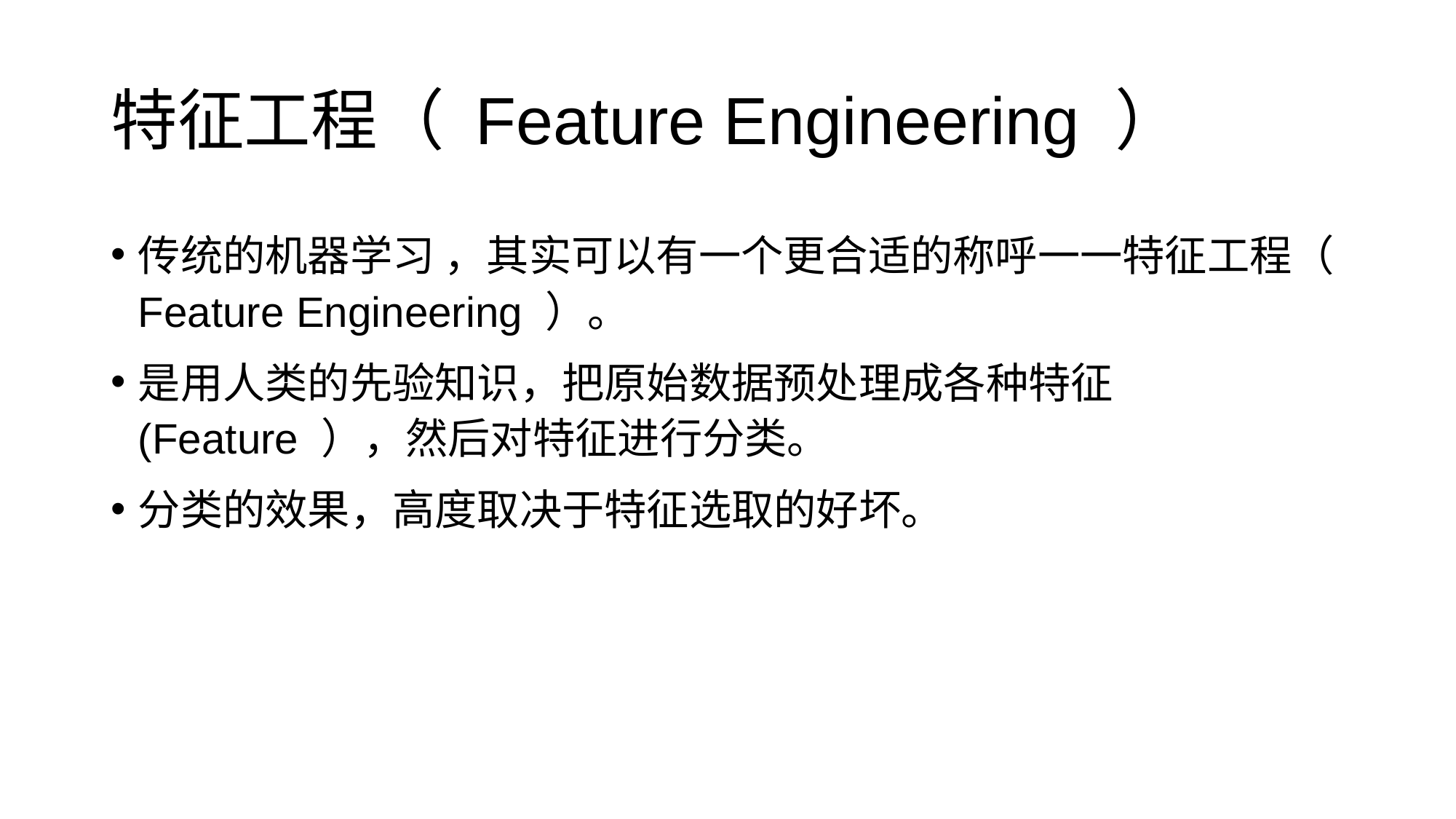

# 特征工程（ Feature Engineering ）
传统的机器学习 ，其实可以有一个更合适的称呼一一特征工程（ Feature Engineering ）。
是用人类的先验知识，把原始数据预处理成各种特征 (Feature ），然后对特征进行分类。
分类的效果，高度取决于特征选取的好坏。